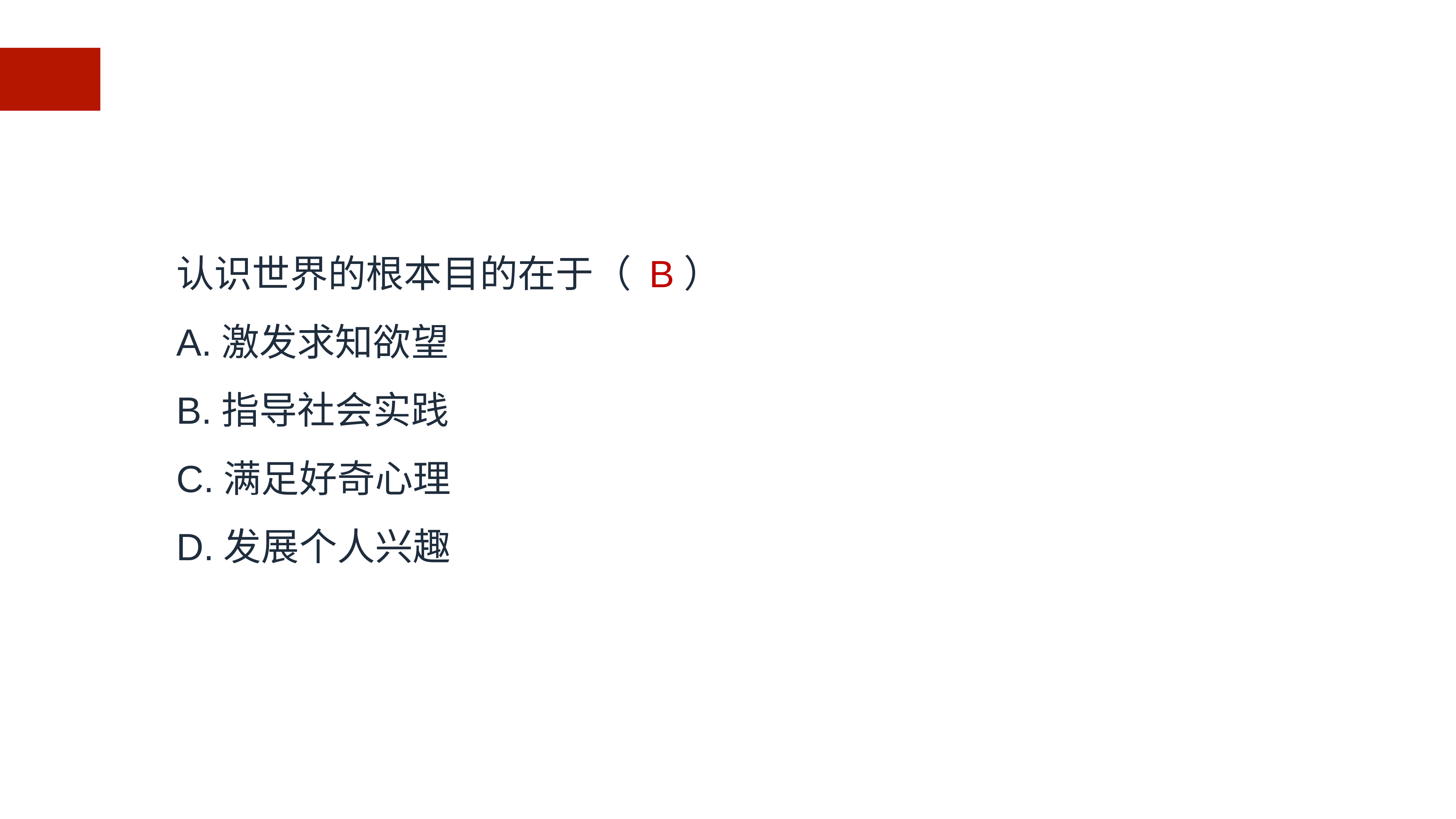

认识世界的根本目的在于（ B）
A.激发求知欲望
B.指导社会实践
C.满足好奇心理
D.发展个人兴趣